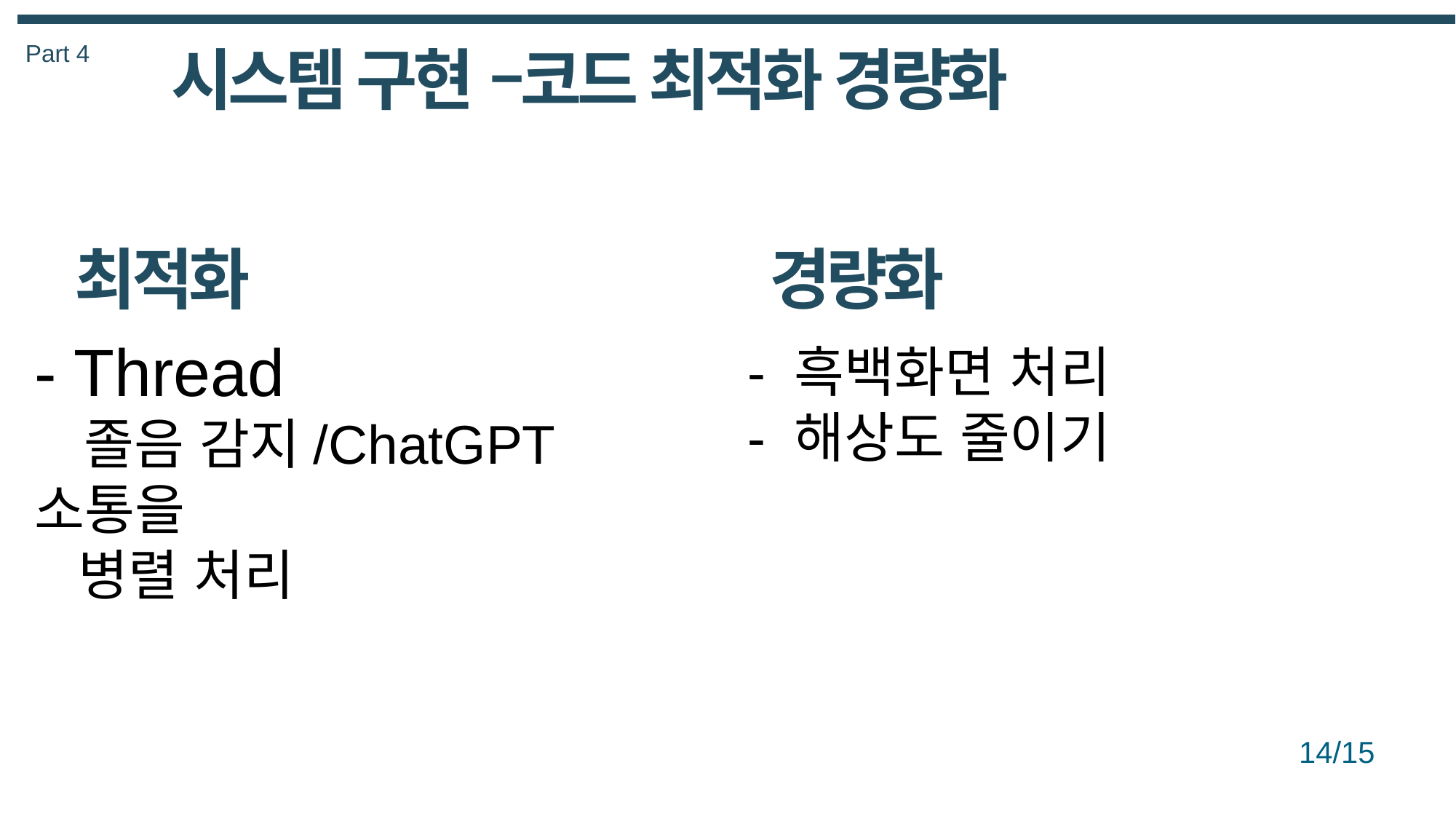

Part 4
시스템 구현 –코드 최적화 경량화
최적화
경량화
- Thread
   졸음 감지/ChatGPT 소통을
  병렬 처리
- 흑백화면 처리
- 해상도 줄이기

14/15